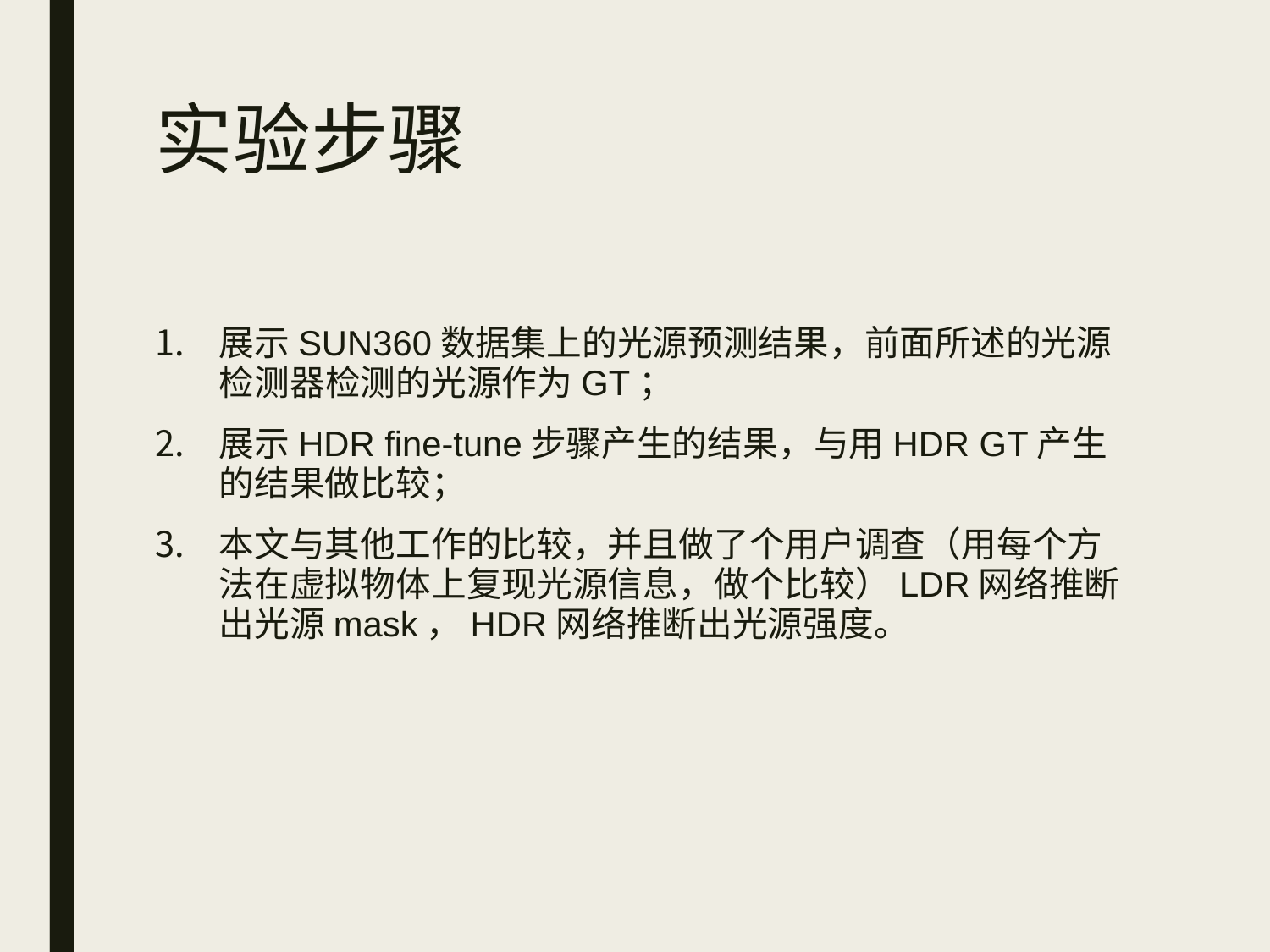

# 实验步骤
展示SUN360数据集上的光源预测结果，前面所述的光源检测器检测的光源作为GT；
展示HDR fine-tune步骤产生的结果，与用HDR GT产生的结果做比较；
本文与其他工作的比较，并且做了个用户调查（用每个方法在虚拟物体上复现光源信息，做个比较）LDR网络推断出光源mask，HDR网络推断出光源强度。